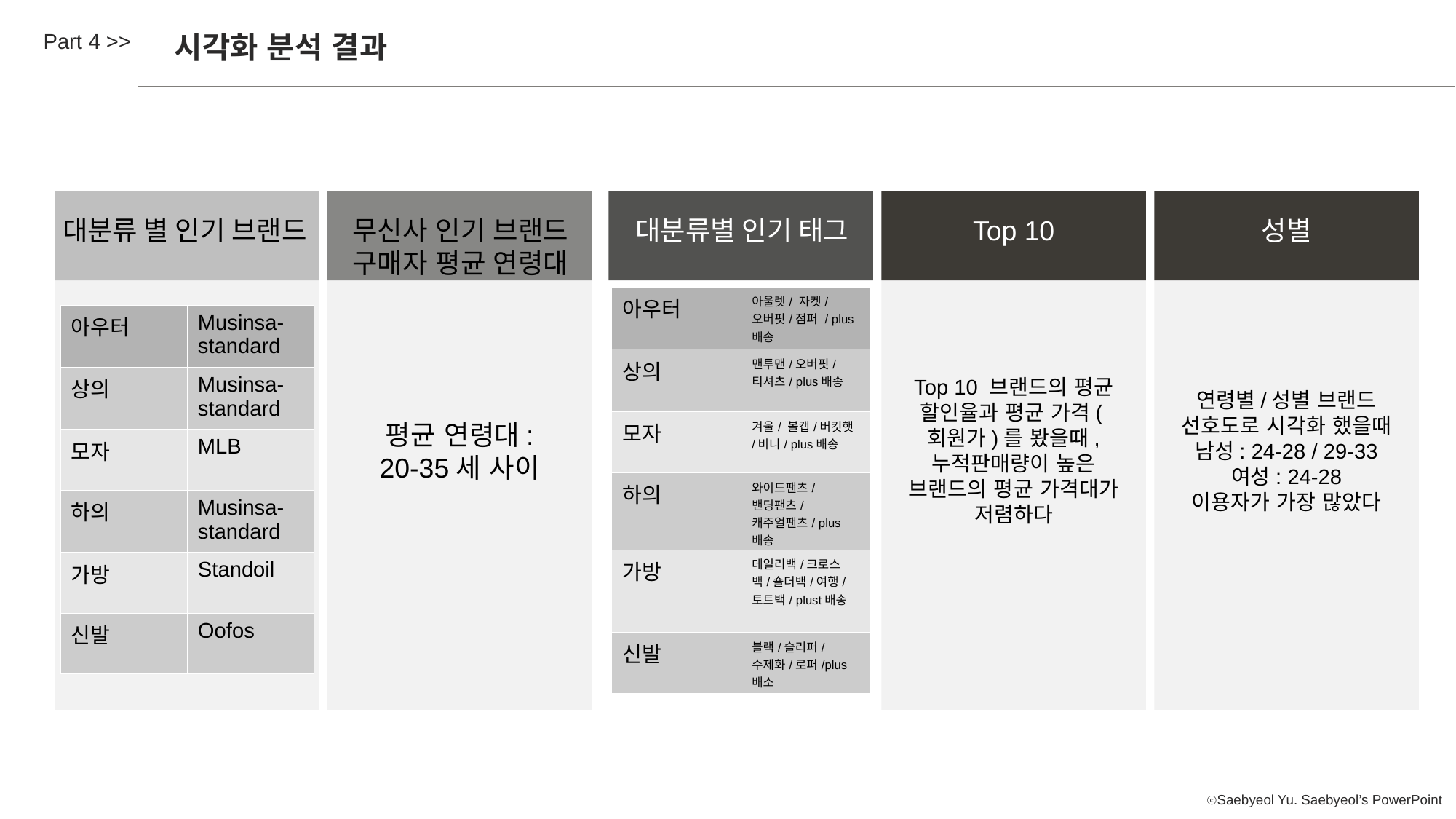

Part 4 >>
시각화 분석 결과

대분류 별 인기 브랜드
| 아우터 | Musinsa-standard |
| --- | --- |
| 상의 | Musinsa-standard |
| 모자 | MLB |
| 하의 | Musinsa-standard |
| 가방 | Standoil |
| 신발 | Oofos |
평균 연령대:
20-35세 사이

무신사 인기 브랜드
구매자 평균 연령대

대분류별 인기 태그
| 아우터 | 아울렛/ 자켓/ 오버핏/점퍼 / plus배송 |
| --- | --- |
| 상의 | 맨투맨/오버핏/티셔츠/ plus배송 |
| 모자 | 겨울/ 볼캡/버킷햇/비니/ plus배송 |
| 하의 | 와이드팬츠/밴딩팬츠/캐주얼팬츠/ plus배송 |
| 가방 | 데일리백/크로스백/숄더백/여행/토트백/ plust배송 |
| 신발 | 블랙/슬리퍼/수제화/로퍼/plus배소 |
Top 10 브랜드의 평균 할인율과 평균 가격(회원가)를 봤을때, 누적판매량이 높은 브랜드의 평균 가격대가 저렴하다

Top 10
연령별/성별 브랜드 선호도로 시각화 했을때
남성: 24-28 / 29-33
여성: 24-28
이용자가 가장 많았다

성별